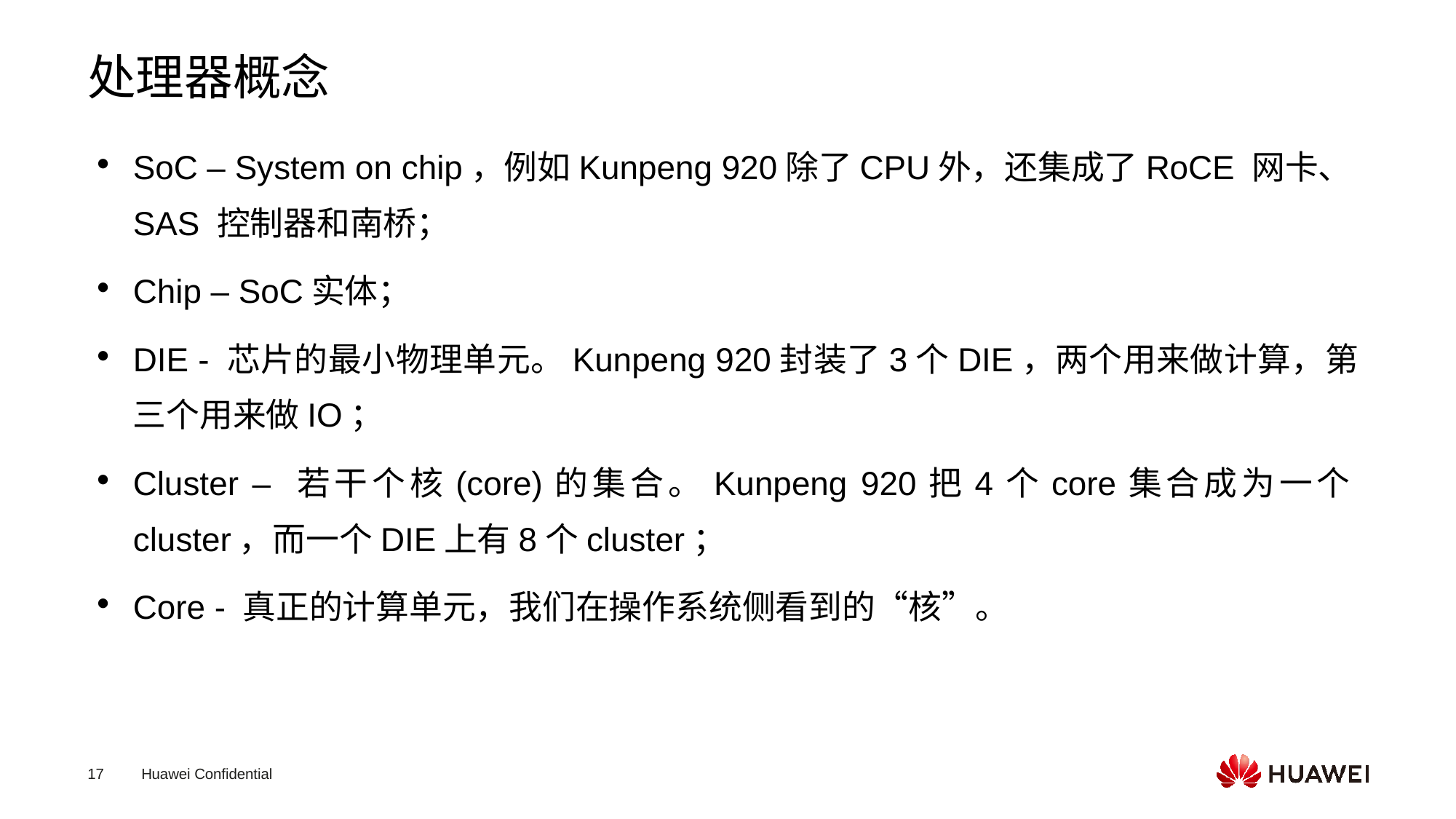

# 处理器概念
SoC – System on chip，例如Kunpeng 920除了CPU外，还集成了RoCE 网卡、SAS 控制器和南桥；
Chip – SoC实体；
DIE - 芯片的最小物理单元。Kunpeng 920封装了3个DIE，两个用来做计算，第三个用来做IO；
Cluster – 若干个核(core)的集合。Kunpeng 920把4个core集合成为一个cluster，而一个DIE上有8个cluster；
Core - 真正的计算单元，我们在操作系统侧看到的“核”。